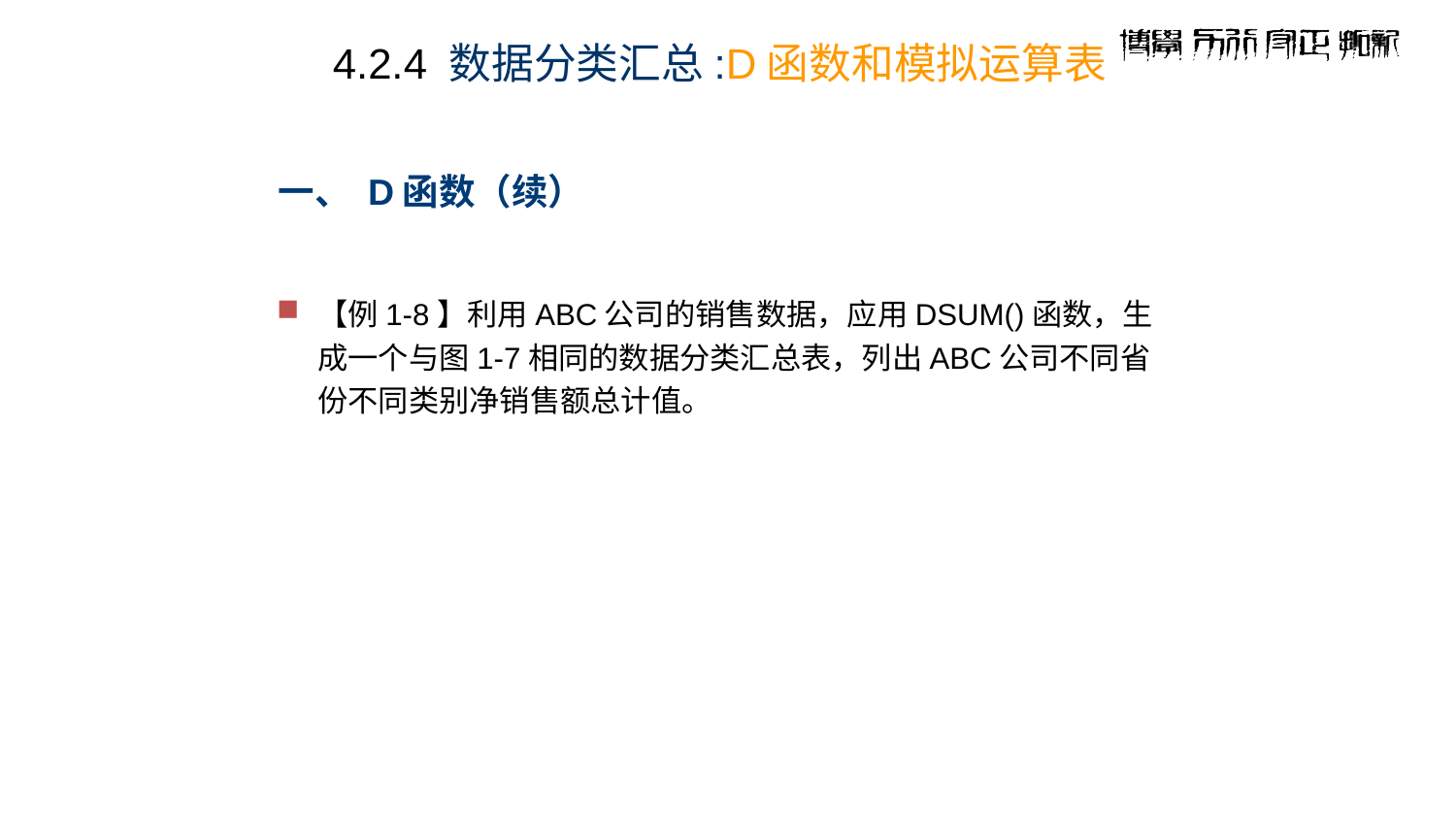

4.2.4 数据分类汇总:D函数和模拟运算表
# 一、 D函数（续）
【例1-8】利用ABC公司的销售数据，应用DSUM()函数，生成一个与图1-7相同的数据分类汇总表，列出ABC公司不同省份不同类别净销售额总计值。